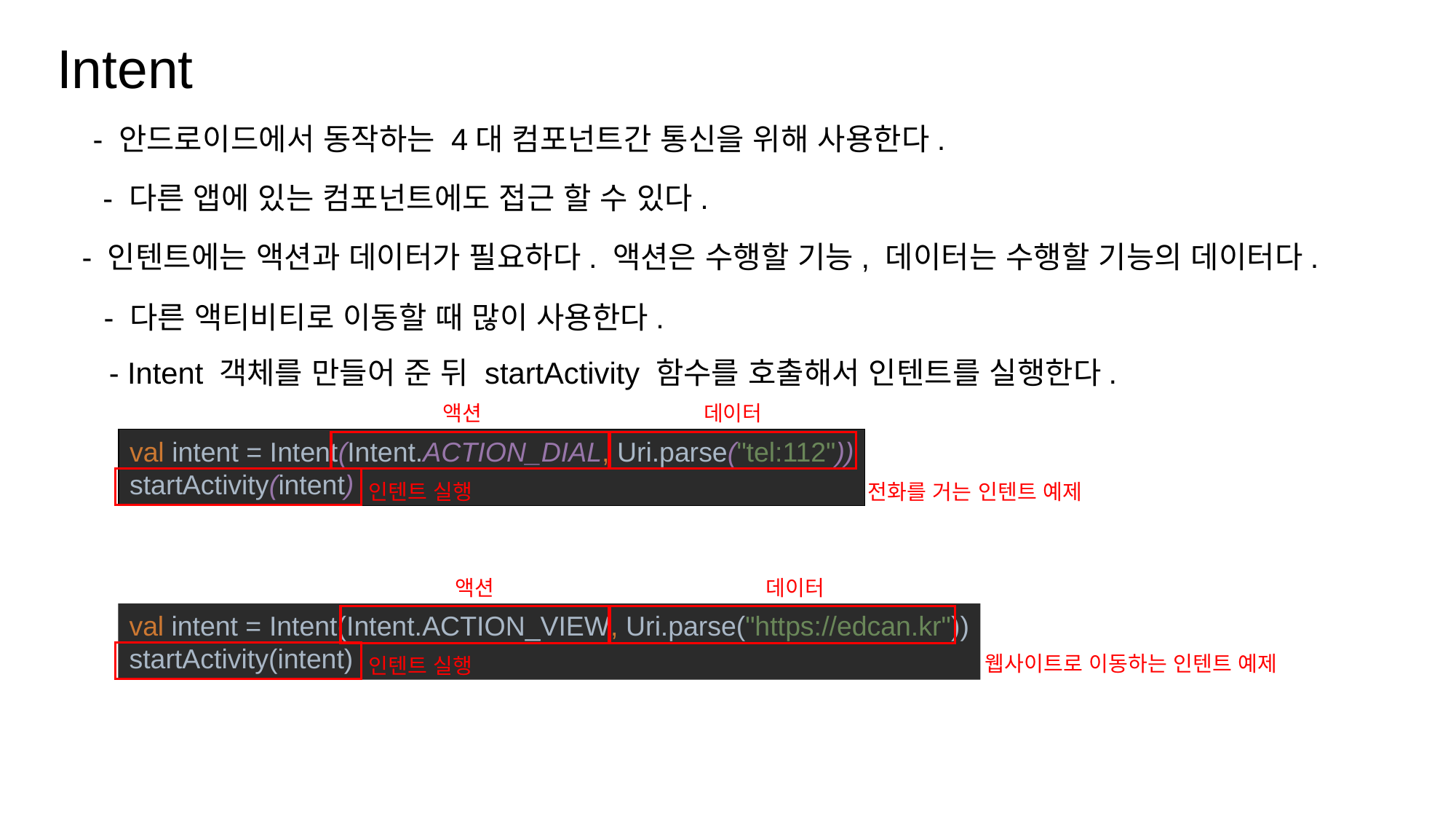

Intent
나눔스퀘어OTF ExtraBold
- 안드로이드에서 동작하는 4대 컴포넌트간 통신을 위해 사용한다.
나눔스퀘어OTF Bold
- 다른 앱에 있는 컴포넌트에도 접근 할 수 있다.
나눔스퀘어OTF
- 인텐트에는 액션과 데이터가 필요하다. 액션은 수행할 기능, 데이터는 수행할 기능의 데이터다.
나눔스퀘어_ac ExtraBold
- 다른 액티비티로 이동할 때 많이 사용한다.
나눔스퀘어_ac Bold
- Intent 객체를 만들어 준 뒤 startActivity 함수를 호출해서 인텐트를 실행한다.
액션
데이터
val intent = Intent(Intent.ACTION_DIAL, Uri.parse("tel:112"))
startActivity(intent)

인텐트 실행
전화를 거는 인텐트 예제
나눔스퀘어_ac
나눔스퀘어 ExtraBold
나눔스퀘어 Bold
액션
데이터
val intent = Intent(Intent.ACTION_VIEW, Uri.parse("https://edcan.kr"))
startActivity(intent)

웹사이트로 이동하는 인텐트 예제
인텐트 실행
나눔스퀘어
실행 화면
XML
나눔스퀘어 Light
Kotlin